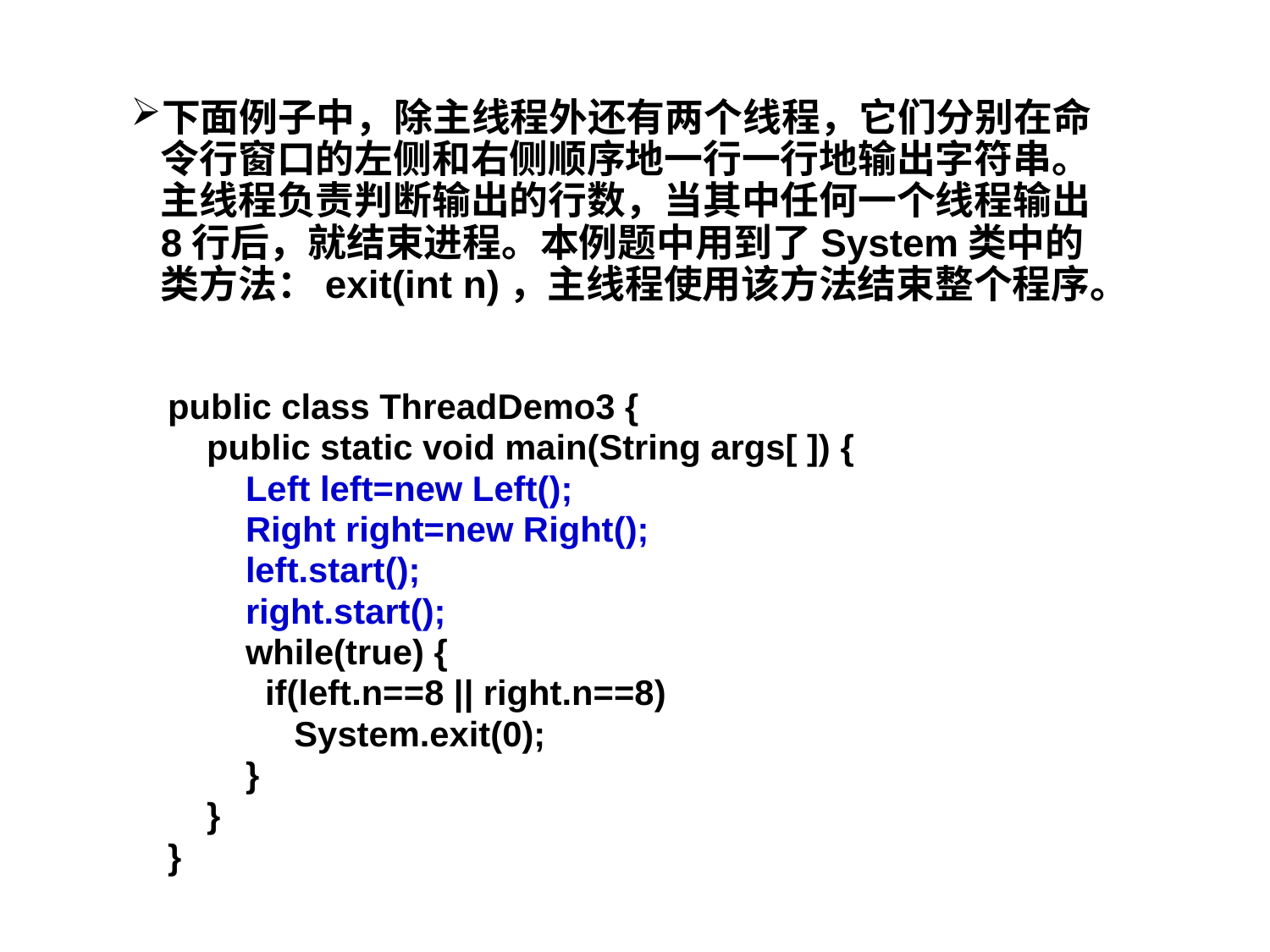

下面例子中，除主线程外还有两个线程，它们分别在命令行窗口的左侧和右侧顺序地一行一行地输出字符串。主线程负责判断输出的行数，当其中任何一个线程输出8行后，就结束进程。本例题中用到了System类中的类方法：exit(int n)，主线程使用该方法结束整个程序。
public class ThreadDemo3 {
    public static void main(String args[ ]) {
        Left left=new Left();
        Right right=new Right();
        left.start();
        right.start();
        while(true) {
          if(left.n==8 || right.n==8)
             System.exit(0);
        }
    }
}